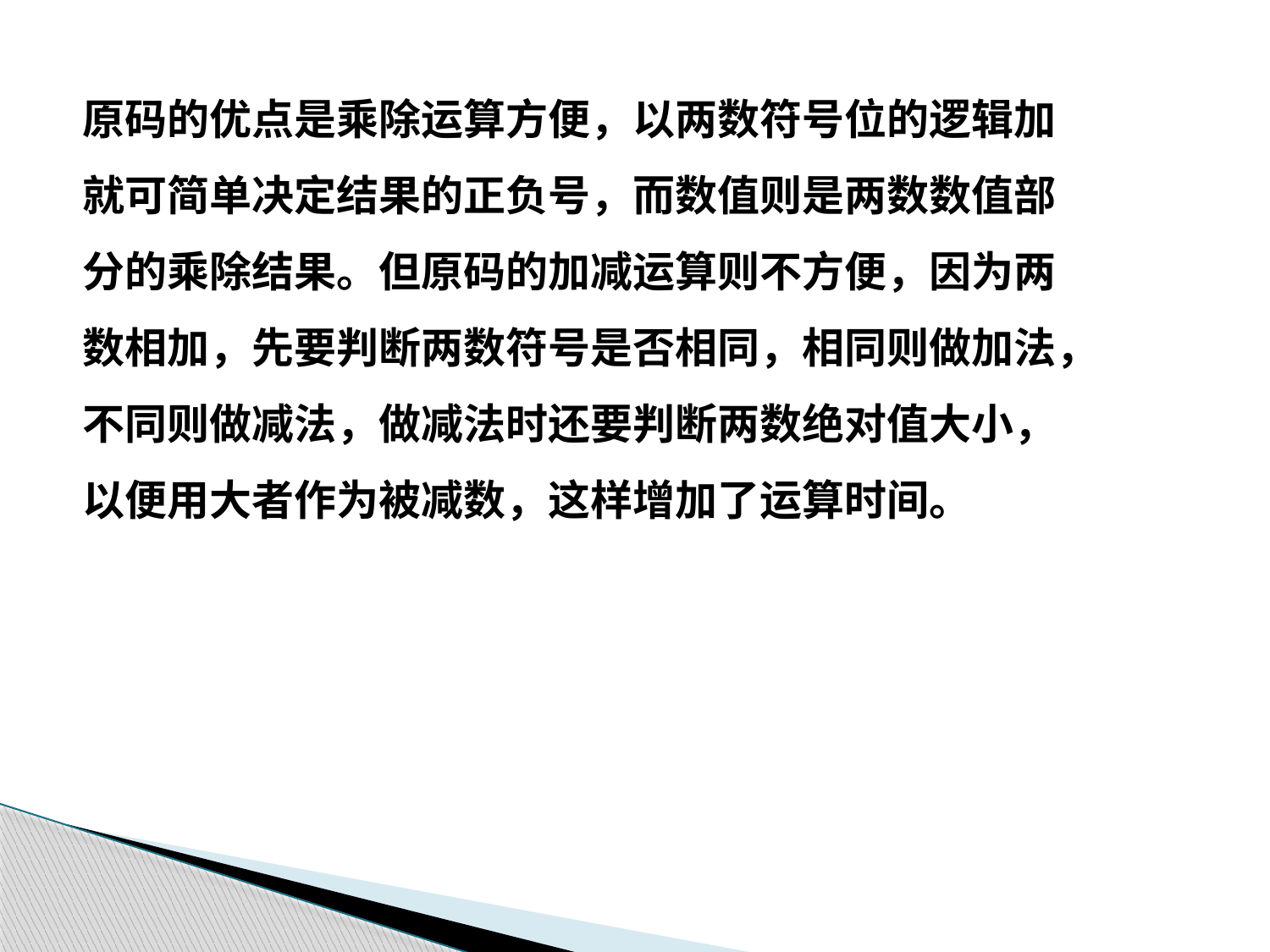

原码的优点是乘除运算方便，以两数符号位的逻辑加
就可简单决定结果的正负号，而数值则是两数数值部
分的乘除结果。但原码的加减运算则不方便，因为两
数相加，先要判断两数符号是否相同，相同则做加法，
不同则做减法，做减法时还要判断两数绝对值大小，
以便用大者作为被减数，这样增加了运算时间。